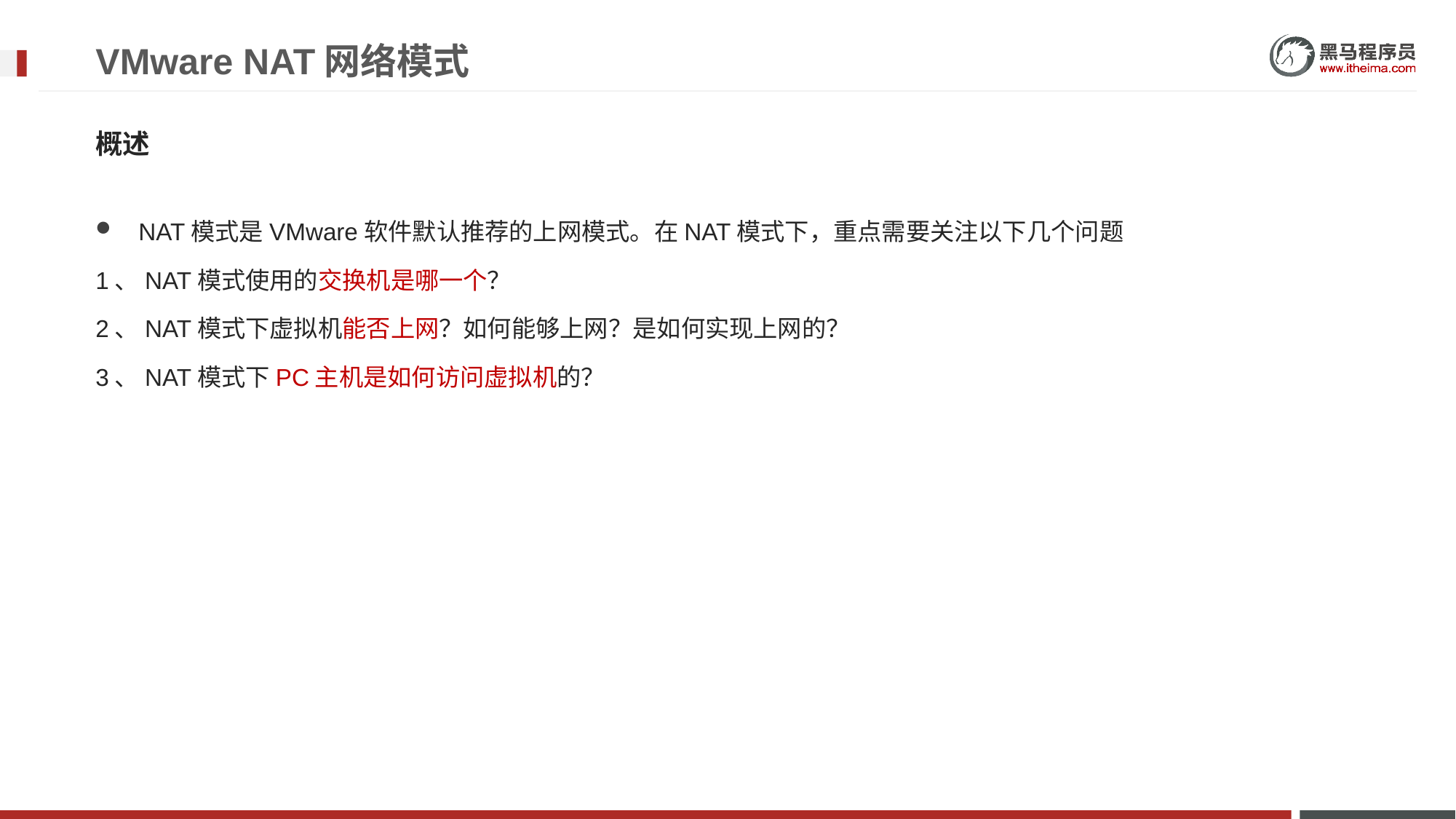

# VMware NAT网络模式
概述
NAT模式是VMware软件默认推荐的上网模式。在NAT模式下，重点需要关注以下几个问题
1、NAT模式使用的交换机是哪一个？
2、NAT模式下虚拟机能否上网？如何能够上网？是如何实现上网的？
3、NAT模式下PC主机是如何访问虚拟机的？